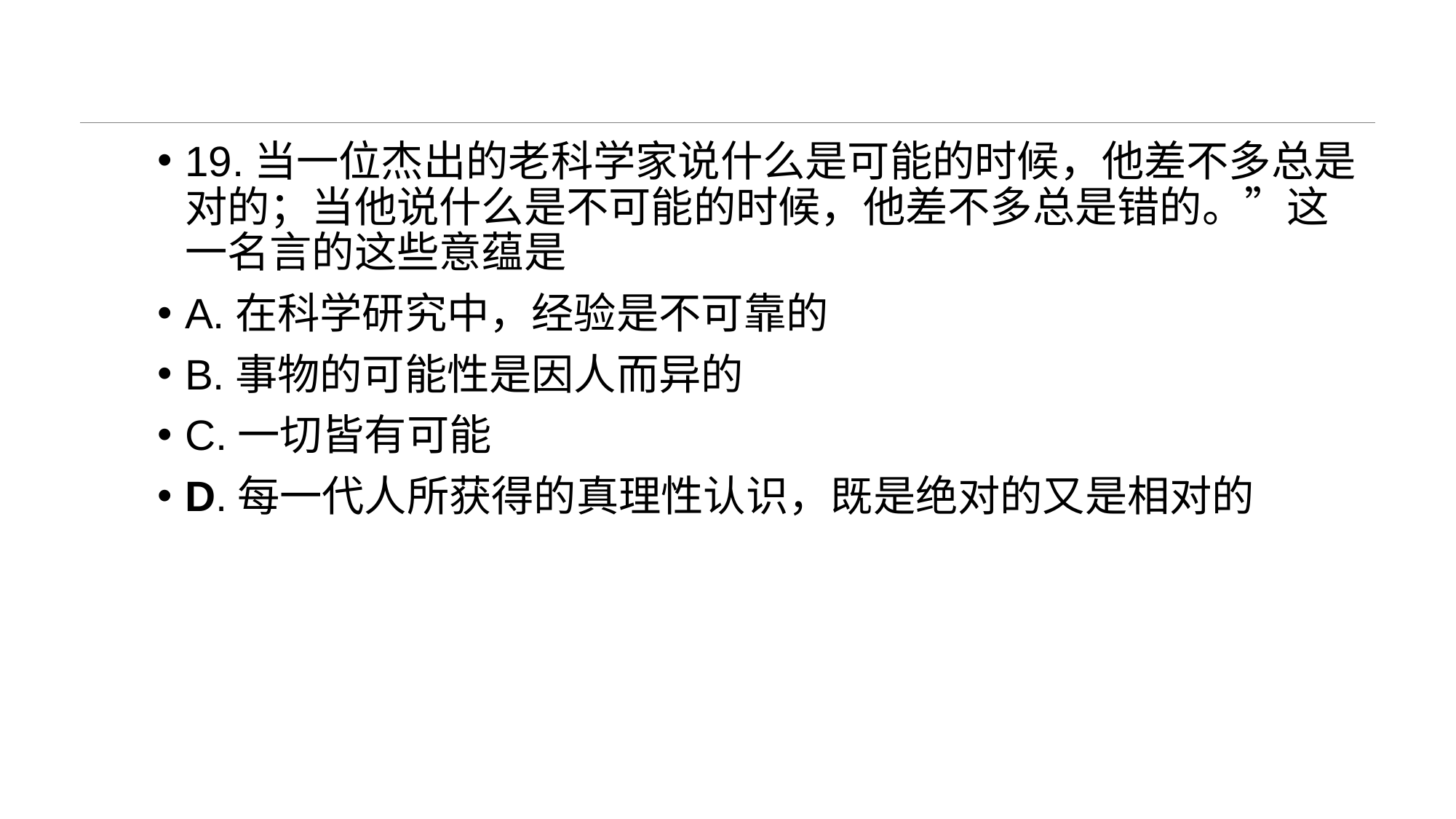

#
19.当一位杰出的老科学家说什么是可能的时候，他差不多总是对的；当他说什么是不可能的时候，他差不多总是错的。”这一名言的这些意蕴是
A.在科学研究中，经验是不可靠的
B.事物的可能性是因人而异的
C.一切皆有可能
D.每一代人所获得的真理性认识，既是绝对的又是相对的